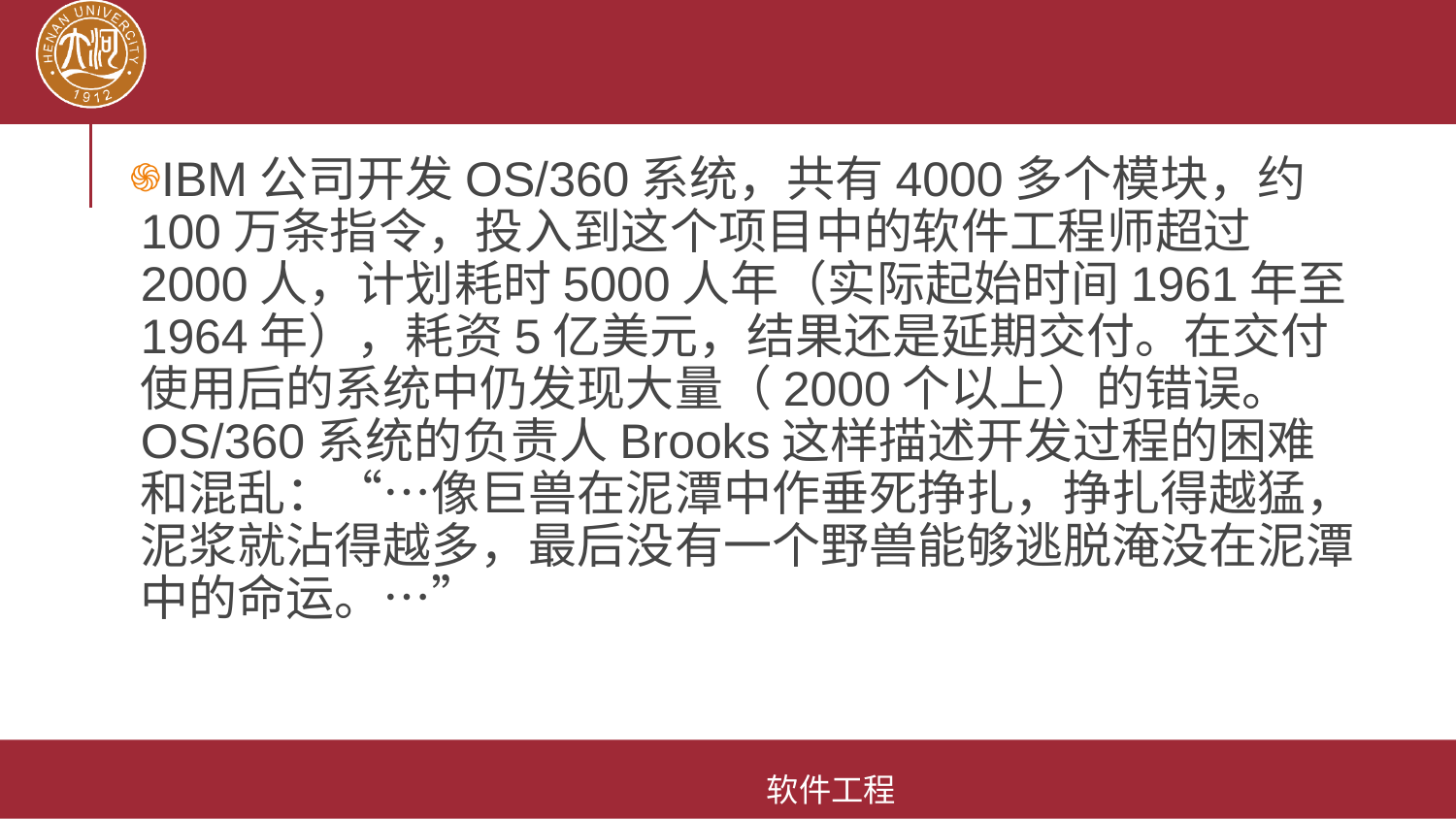

#
IBM公司开发OS/360系统，共有4000多个模块，约100万条指令，投入到这个项目中的软件工程师超过2000人，计划耗时5000人年（实际起始时间1961年至1964年），耗资5亿美元，结果还是延期交付。在交付使用后的系统中仍发现大量（2000个以上）的错误。 OS/360系统的负责人Brooks这样描述开发过程的困难和混乱：“…像巨兽在泥潭中作垂死挣扎，挣扎得越猛，泥浆就沾得越多，最后没有一个野兽能够逃脱淹没在泥潭中的命运。…”

软件工程
9